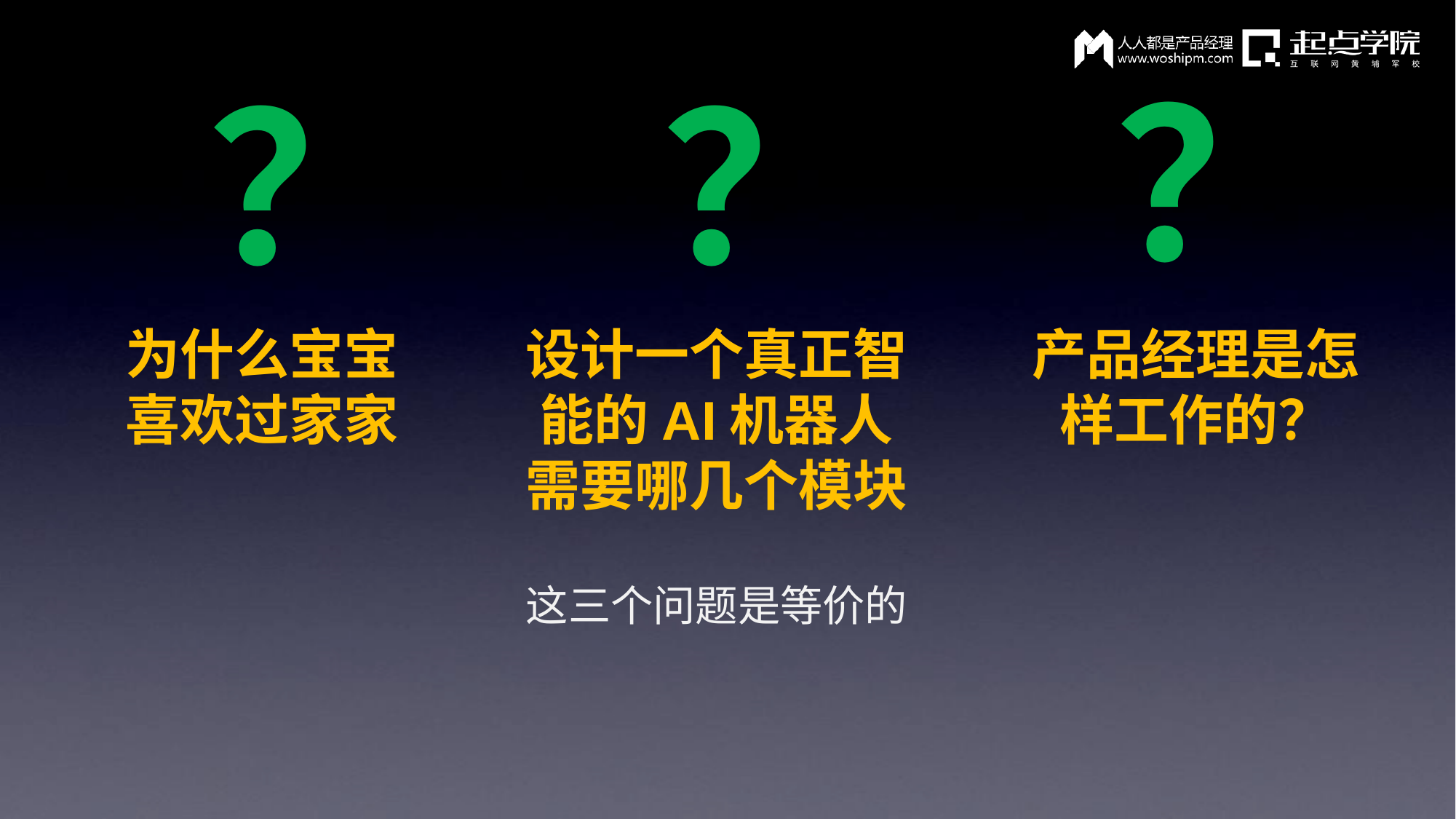

？
？
？
为什么宝宝喜欢过家家
设计一个真正智能的AI机器人需要哪几个模块
产品经理是怎样工作的？
这三个问题是等价的